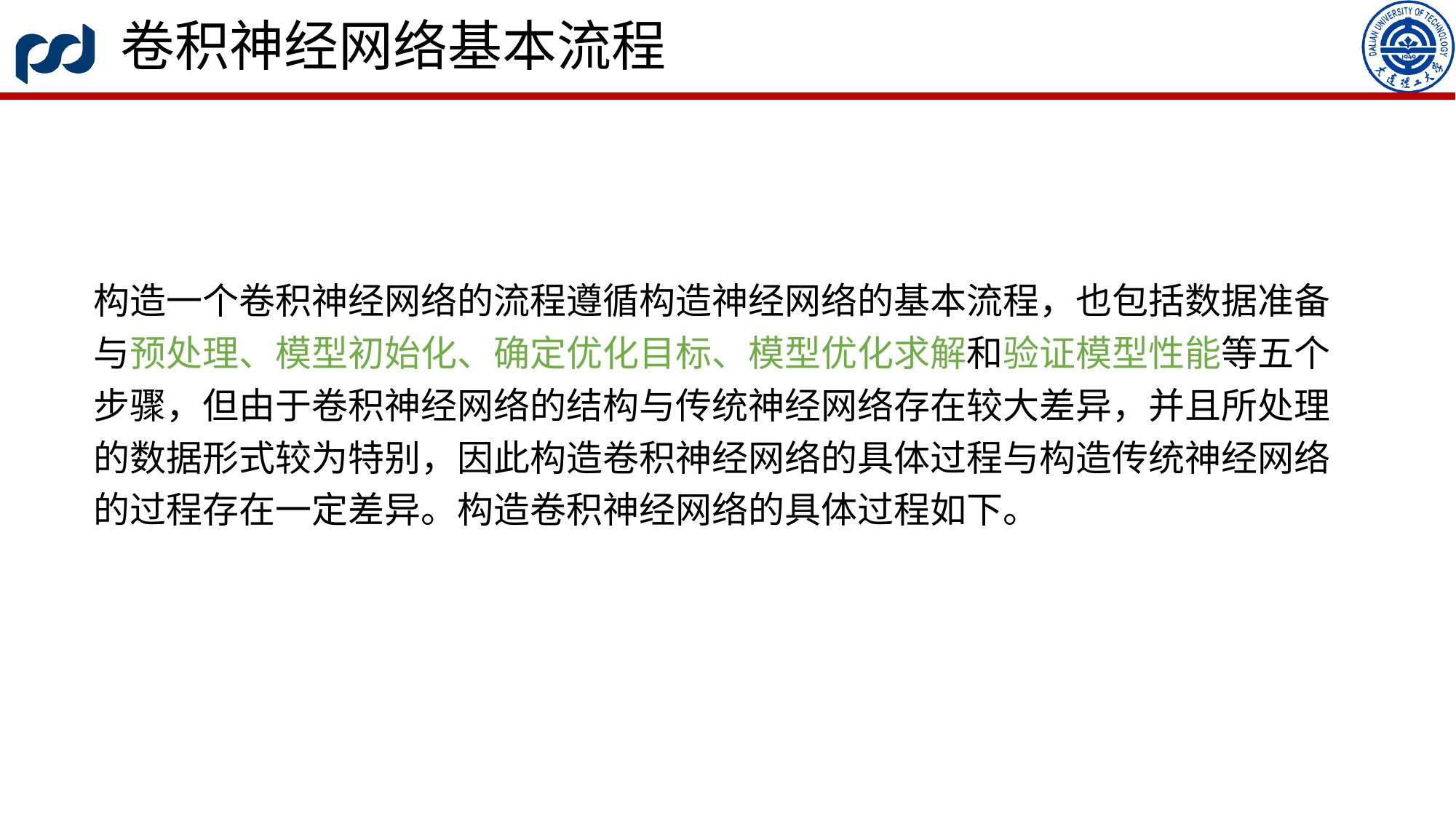

# 卷积神经网络基本流程
构造一个卷积神经网络的流程遵循构造神经网络的基本流程，也包括数据准备与预处理、模型初始化、确定优化目标、模型优化求解和验证模型性能等五个步骤，但由于卷积神经网络的结构与传统神经网络存在较大差异，并且所处理的数据形式较为特别，因此构造卷积神经网络的具体过程与构造传统神经网络的过程存在一定差异。构造卷积神经网络的具体过程如下。